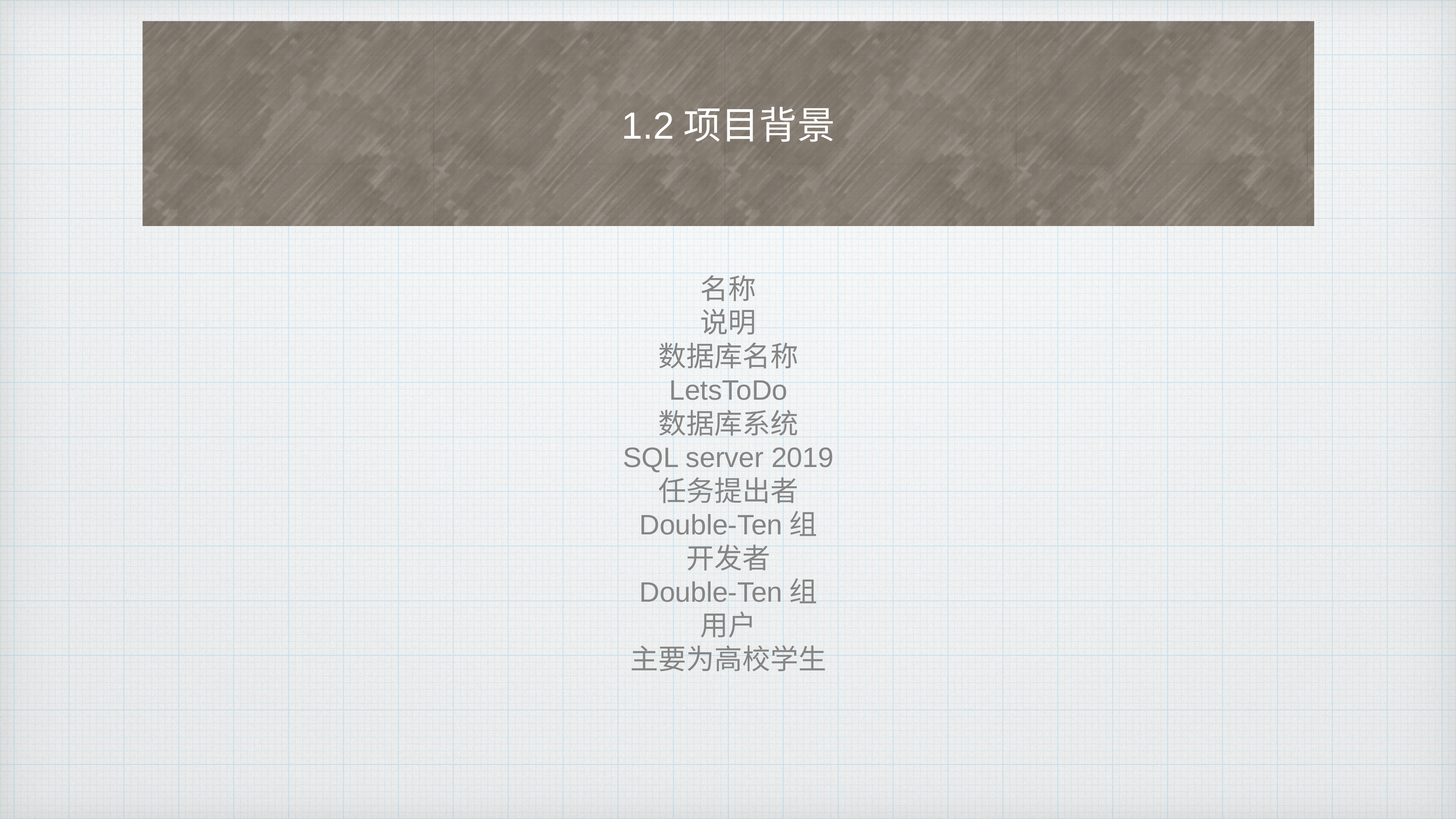

# 1.2项目背景
名称
说明
数据库名称
LetsToDo
数据库系统
SQL server 2019
任务提出者
Double-Ten组
开发者
Double-Ten组
用户
主要为高校学生